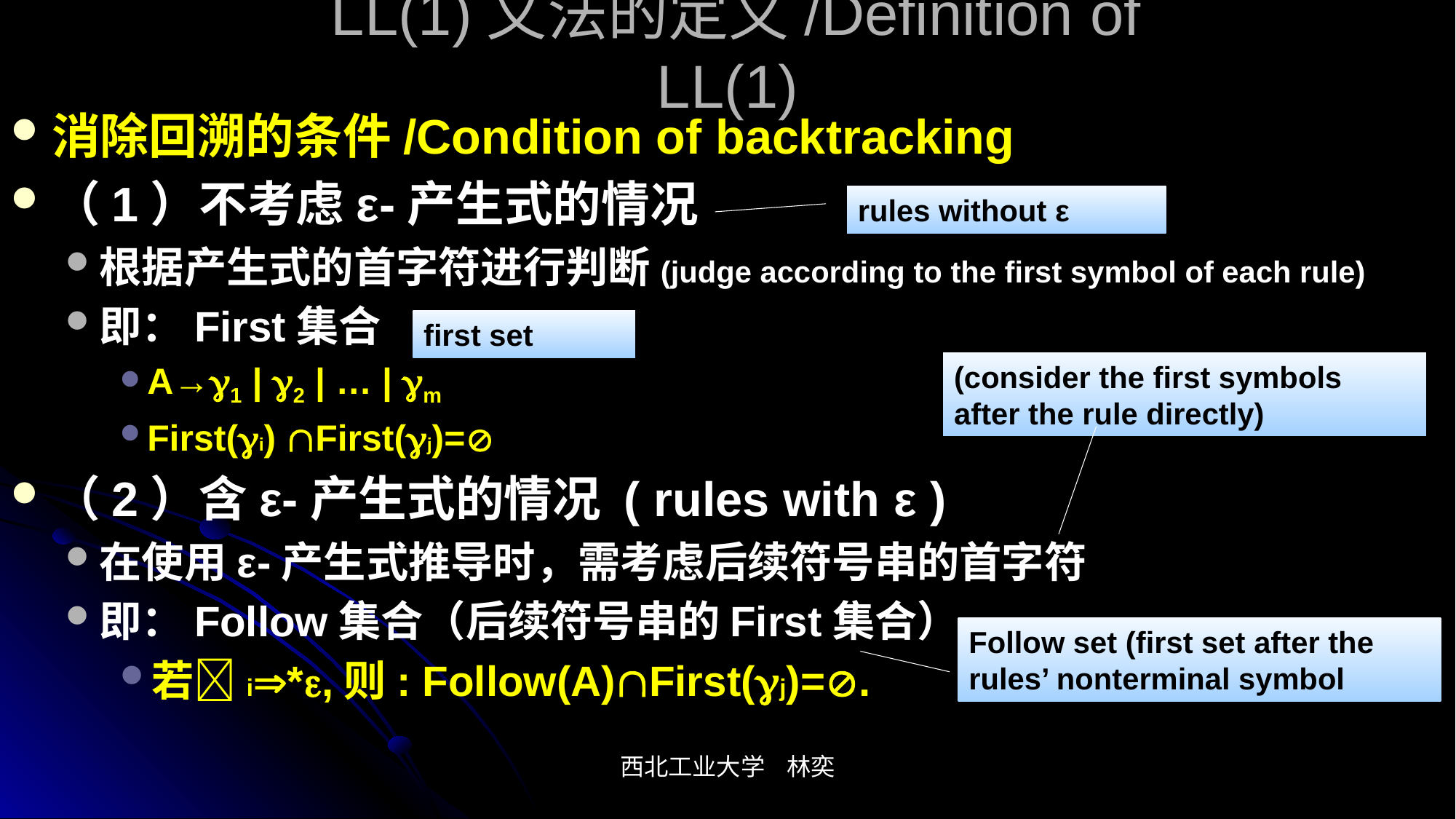

# LL(1)文法的定义/Definition of LL(1)
消除回溯的条件/Condition of backtracking
（1）不考虑ε-产生式的情况
根据产生式的首字符进行判断(judge according to the first symbol of each rule)
即：First集合
A→γ1 | γ2 | … | γm
First(γi) ∩First(γj)=∅
（2）含ε-产生式的情况 ( rules with ε )
在使用ε-产生式推导时，需考虑后续符号串的首字符
即：Follow集合（后续符号串的First集合）
若γi⇒*ε,则: Follow(A)∩First(γj)=∅.

rules without ε
first set
(consider the first symbols after the rule directly)
Follow set (first set after the rules’ nonterminal symbol
西北工业大学    林奕
25